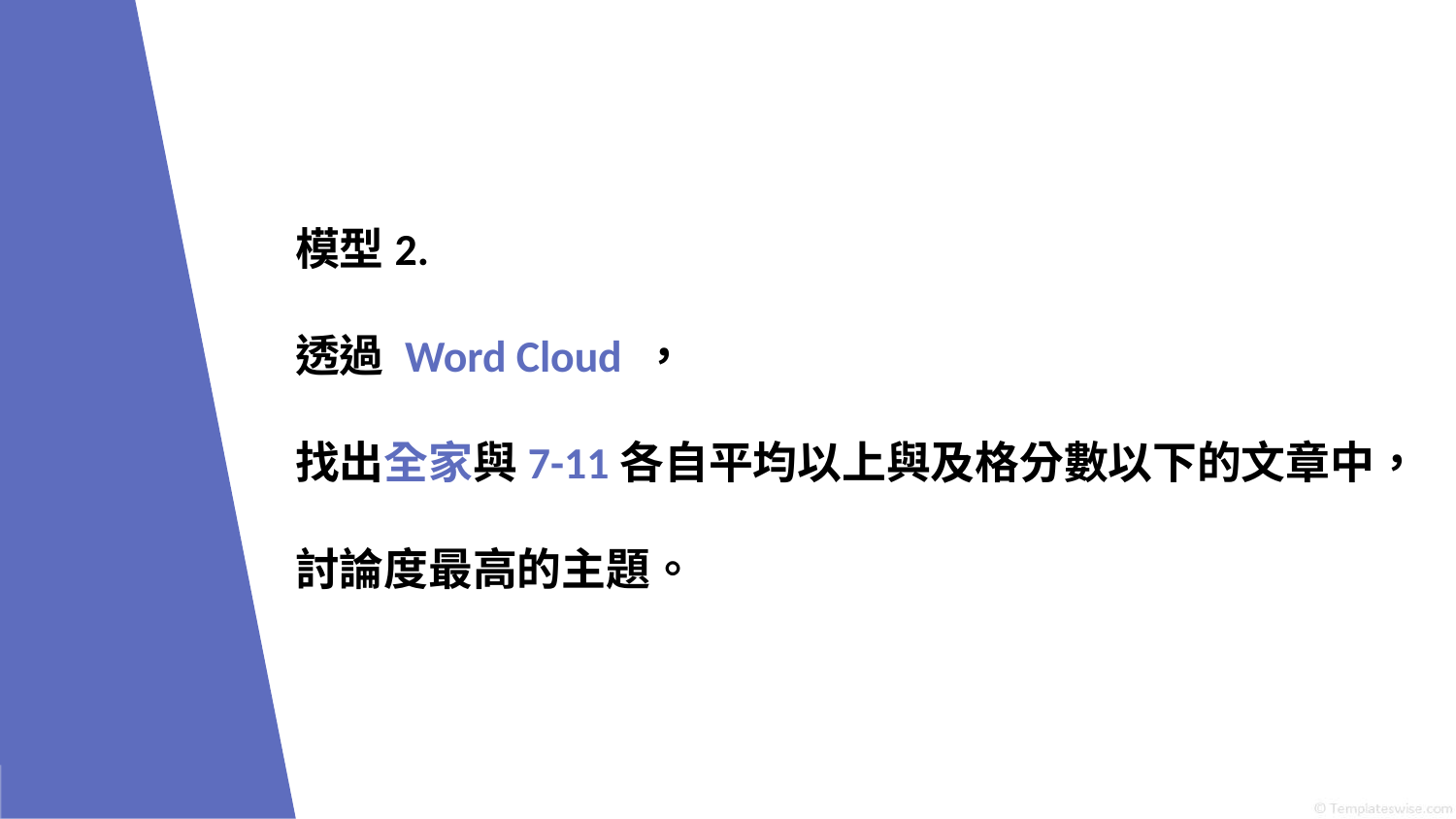

模型2.

透過 Word Cloud ，

找出全家與7-11各自平均以上與及格分數以下的文章中，

討論度最高的主題。